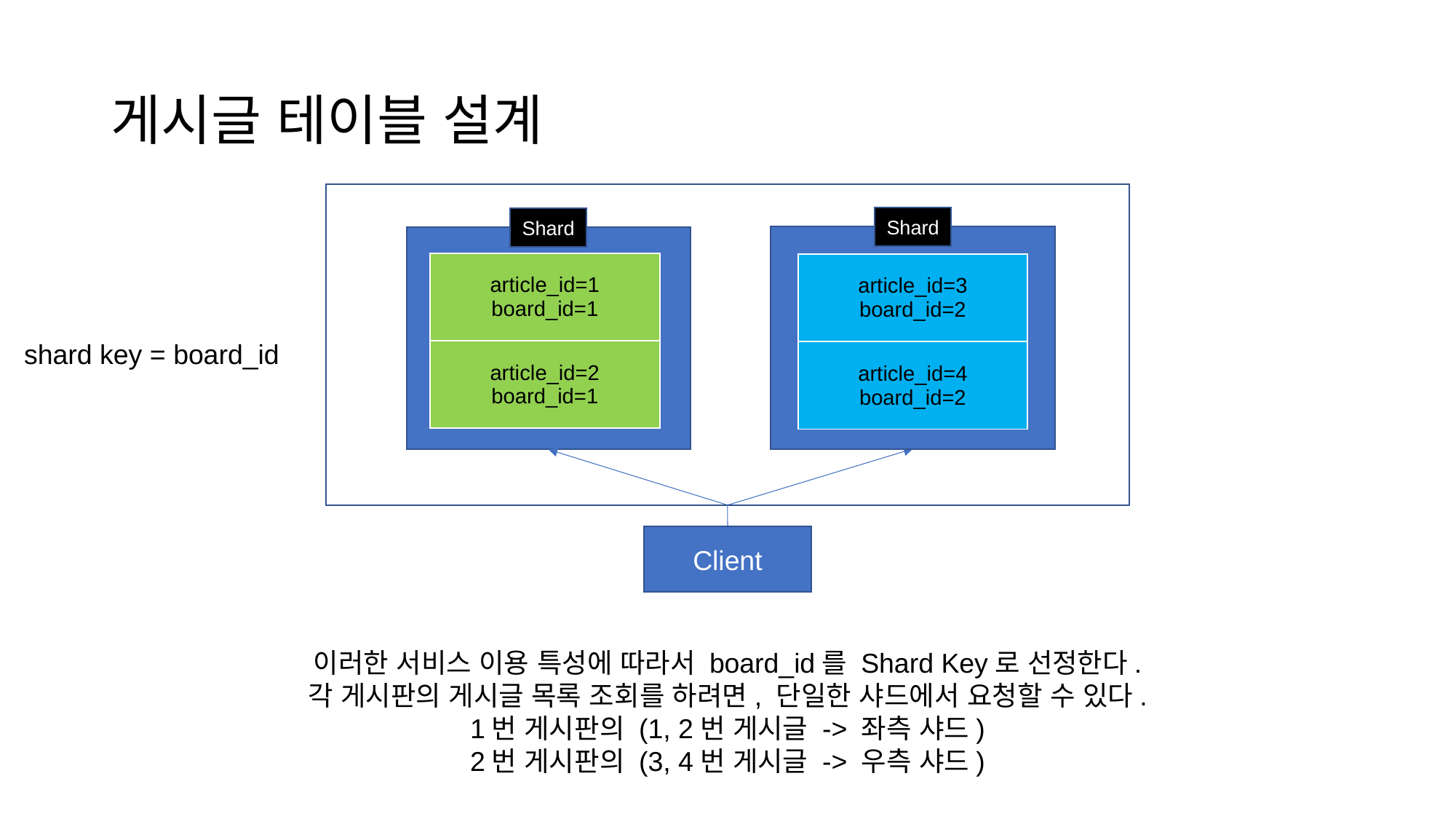

# 게시글 테이블 설계

Shard
Shard

| article\_id=1 board\_id=1 |
| --- |
| article\_id=2 board\_id=1 |
| article\_id=3 board\_id=2 |
| --- |
| article\_id=4 board\_id=2 |
shard key = board_id
Client
이러한 서비스 이용 특성에 따라서 board_id를 Shard Key로 선정한다.
각 게시판의 게시글 목록 조회를 하려면, 단일한 샤드에서 요청할 수 있다.
1번 게시판의 (1, 2번 게시글 -> 좌측 샤드)
2번 게시판의 (3, 4번 게시글 -> 우측 샤드)